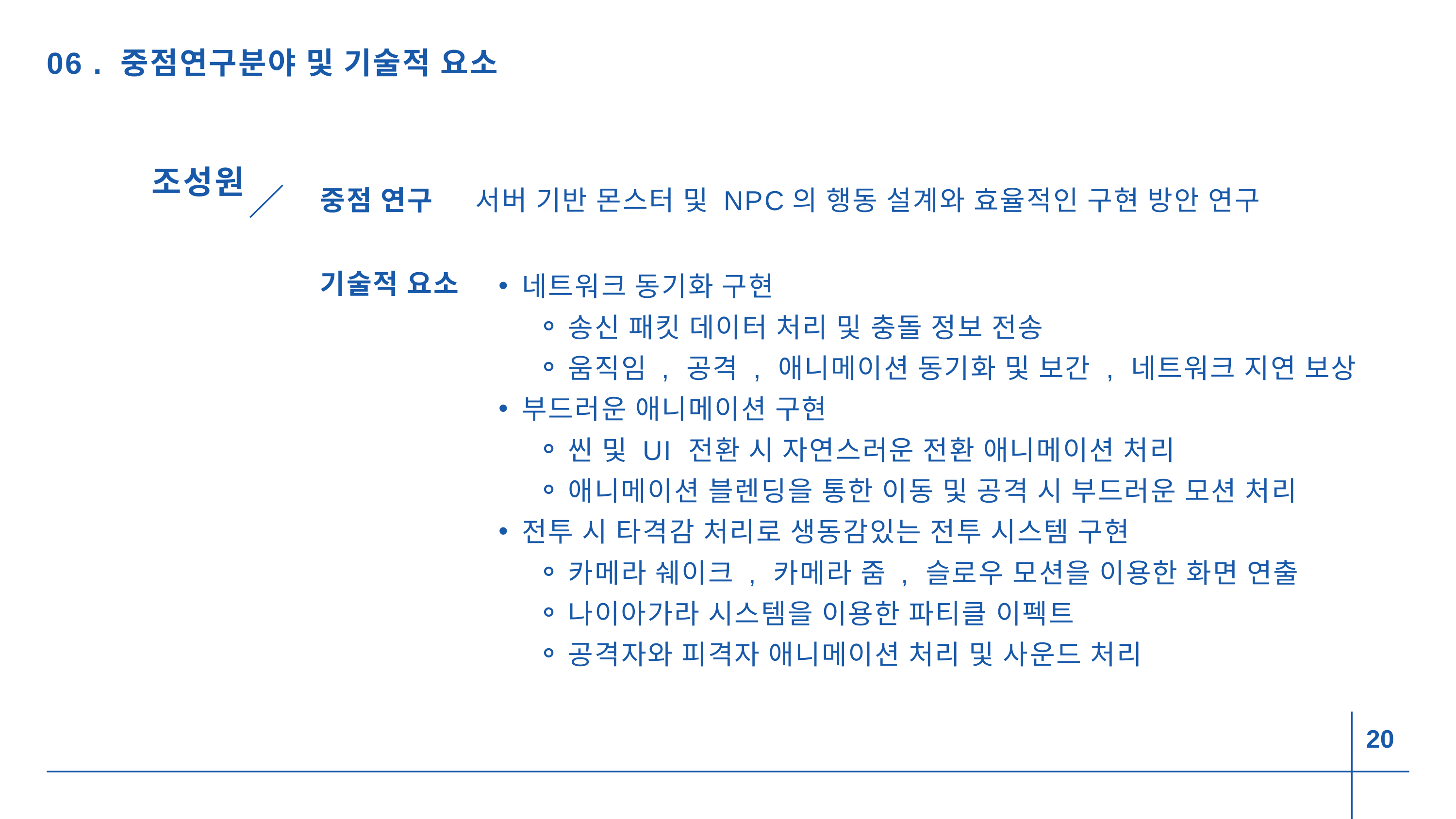

06 . 중점연구분야 및 기술적 요소
조성원

중점 연구
서버 기반 몬스터 및 NPC의 행동 설계와 효율적인 구현 방안 연구
네트워크 동기화 구현
송신 패킷 데이터 처리 및 충돌 정보 전송
움직임 , 공격 , 애니메이션 동기화 및 보간 , 네트워크 지연 보상
부드러운 애니메이션 구현
씬 및 UI 전환 시 자연스러운 전환 애니메이션 처리
애니메이션 블렌딩을 통한 이동 및 공격 시 부드러운 모션 처리
전투 시 타격감 처리로 생동감있는 전투 시스템 구현
카메라 쉐이크 , 카메라 줌 , 슬로우 모션을 이용한 화면 연출
나이아가라 시스템을 이용한 파티클 이펙트
공격자와 피격자 애니메이션 처리 및 사운드 처리
기술적 요소

20